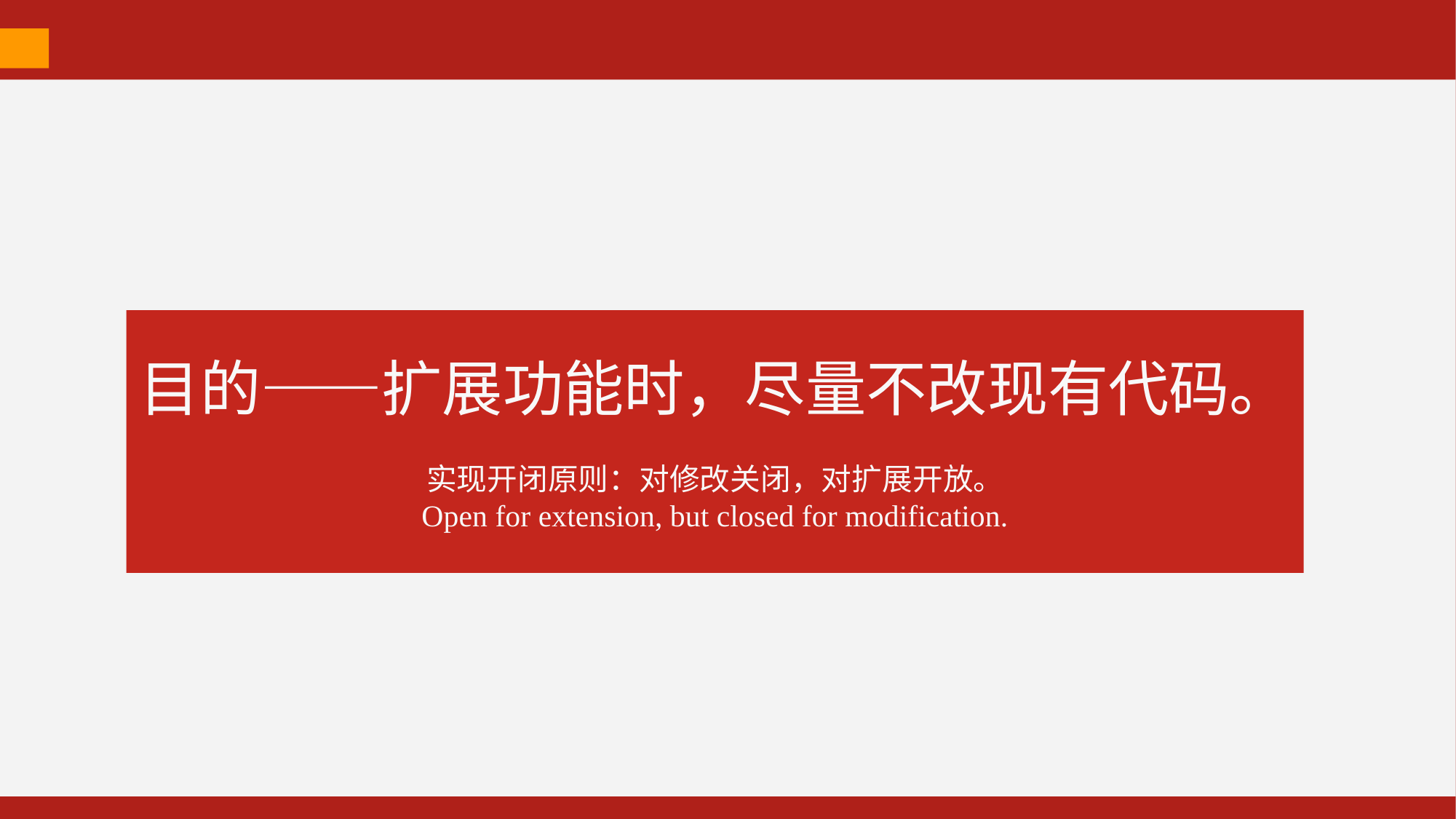

目的——扩展功能时，尽量不改现有代码。

实现开闭原则：对修改关闭，对扩展开放。
Open for extension, but closed for modification.